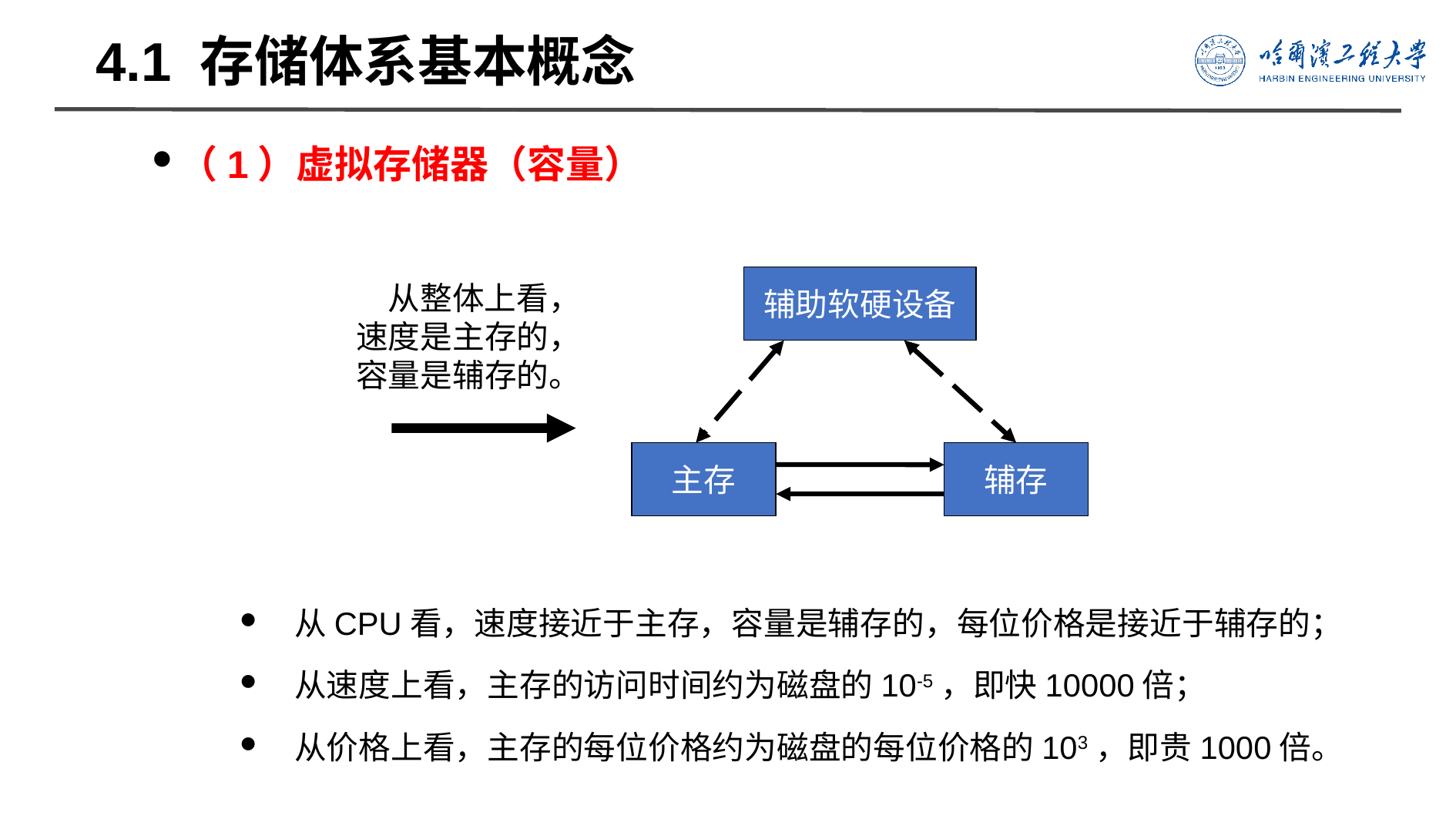

# 4.1 存储体系基本概念
（1）虚拟存储器（容量）

辅助软硬设备
从整体上看，
速度是主存的，
容量是辅存的。

主存
辅存

从CPU看，速度接近于主存，容量是辅存的，每位价格是接近于辅存的；
从速度上看，主存的访问时间约为磁盘的10-5，即快10000倍；
从价格上看，主存的每位价格约为磁盘的每位价格的103，即贵1000倍。